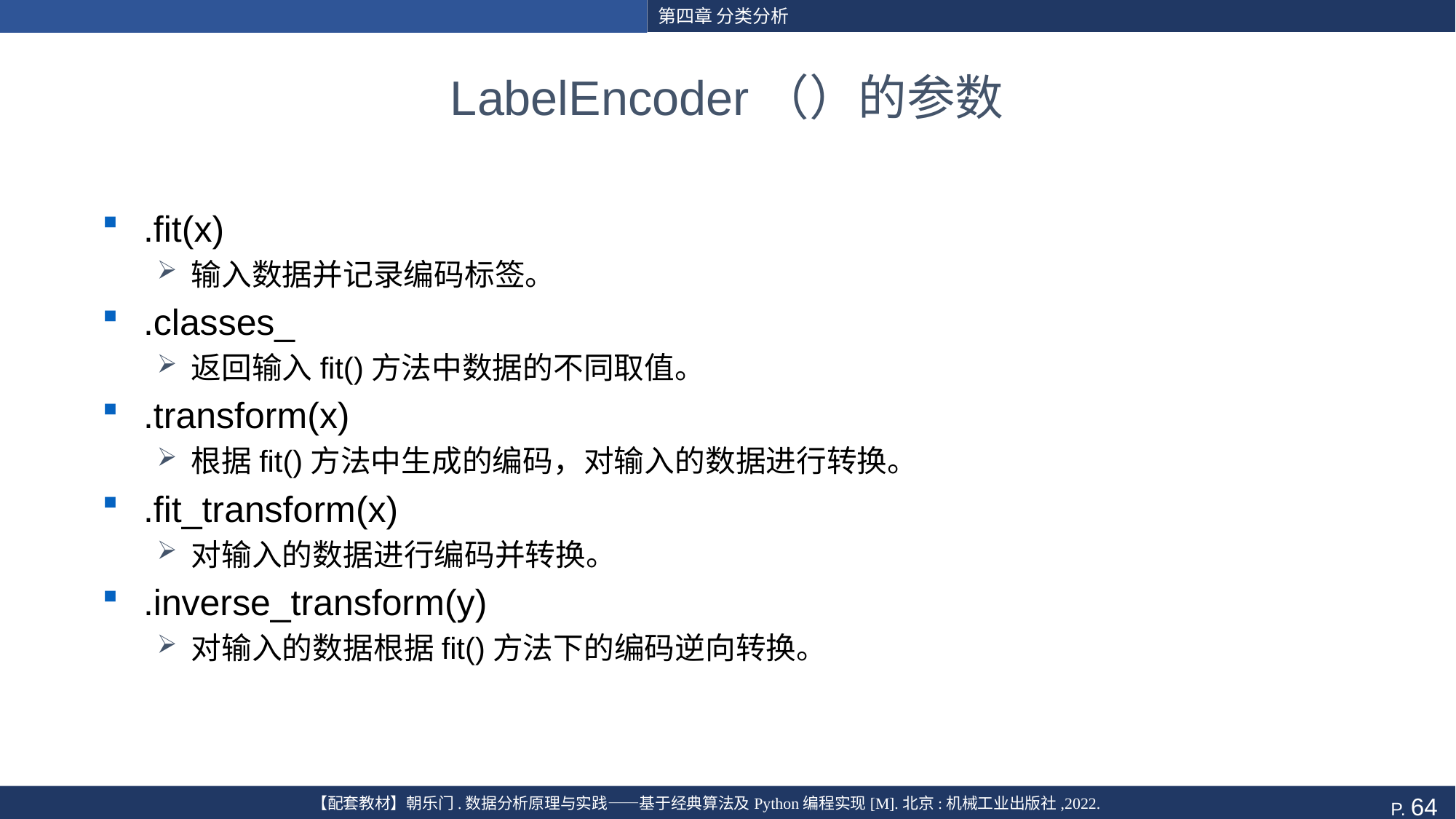

# LabelEncoder（）的参数
.fit(x)
输入数据并记录编码标签。
.classes_
返回输入fit()方法中数据的不同取值。
.transform(x)
根据fit()方法中生成的编码，对输入的数据进行转换。
.fit_transform(x)
对输入的数据进行编码并转换。
.inverse_transform(y)
对输入的数据根据fit()方法下的编码逆向转换。